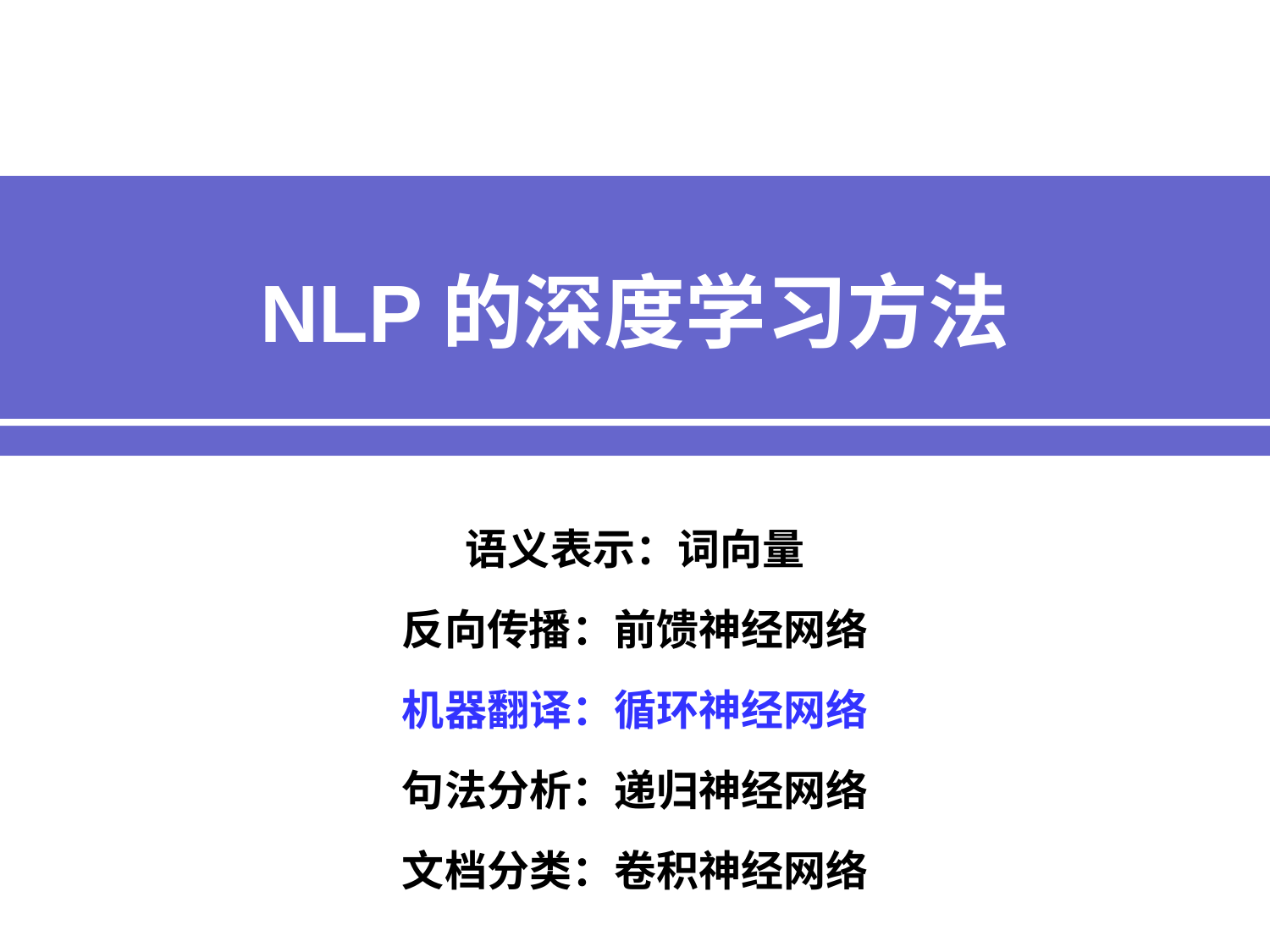

# NLP的深度学习方法
语义表示：词向量
反向传播：前馈神经网络
机器翻译：循环神经网络
句法分析：递归神经网络
文档分类：卷积神经网络